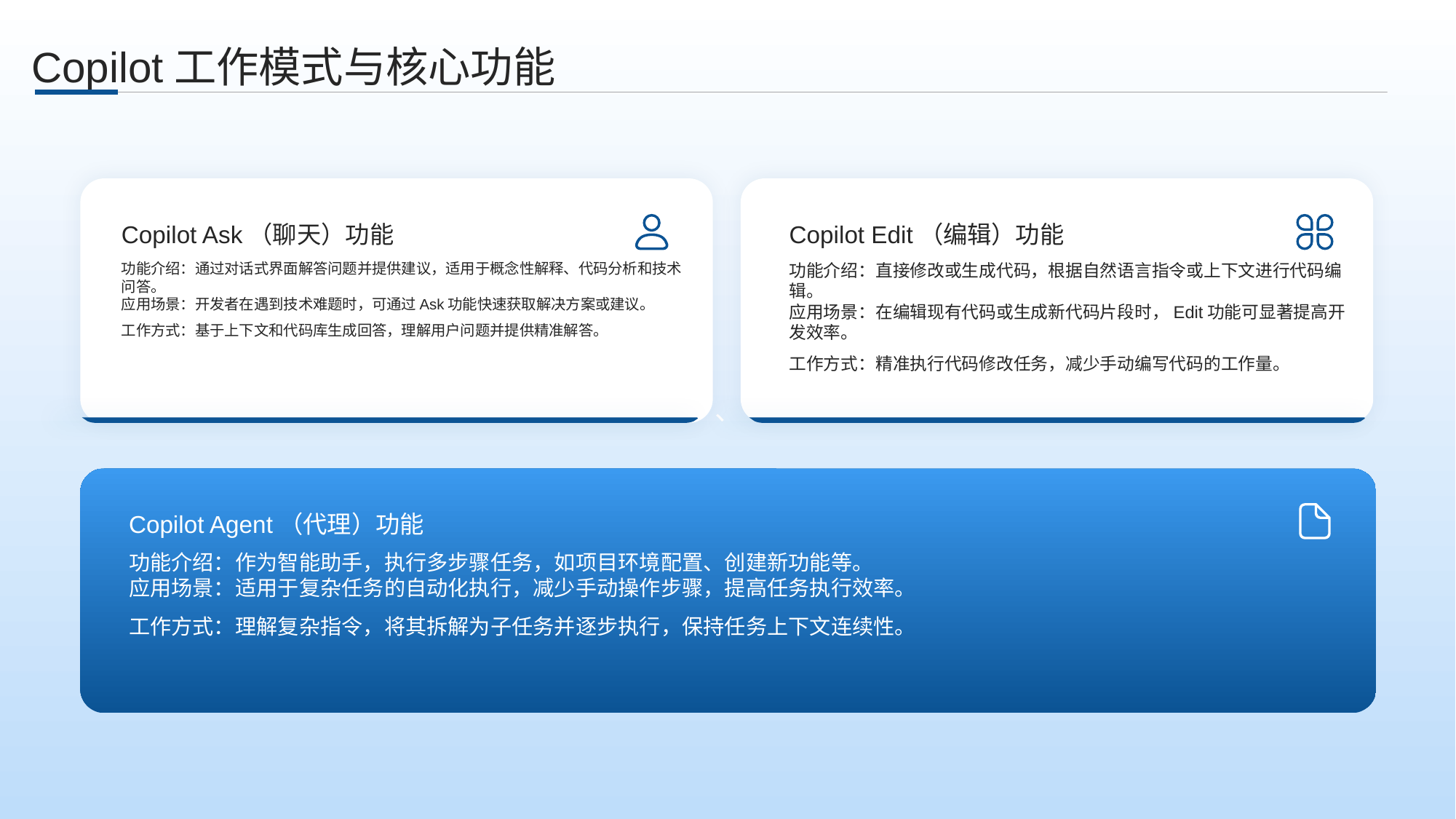

、
Copilot工作模式与核心功能

Copilot Ask（聊天）功能
Copilot Edit（编辑）功能

功能介绍：直接修改或生成代码，根据自然语言指令或上下文进行代码编辑。
应用场景：在编辑现有代码或生成新代码片段时，Edit功能可显著提高开发效率。
工作方式：精准执行代码修改任务，减少手动编写代码的工作量。
功能介绍：通过对话式界面解答问题并提供建议，适用于概念性解释、代码分析和技术问答。
应用场景：开发者在遇到技术难题时，可通过Ask功能快速获取解决方案或建议。
工作方式：基于上下文和代码库生成回答，理解用户问题并提供精准解答。

Copilot Agent（代理）功能

功能介绍：作为智能助手，执行多步骤任务，如项目环境配置、创建新功能等。
应用场景：适用于复杂任务的自动化执行，减少手动操作步骤，提高任务执行效率。
工作方式：理解复杂指令，将其拆解为子任务并逐步执行，保持任务上下文连续性。